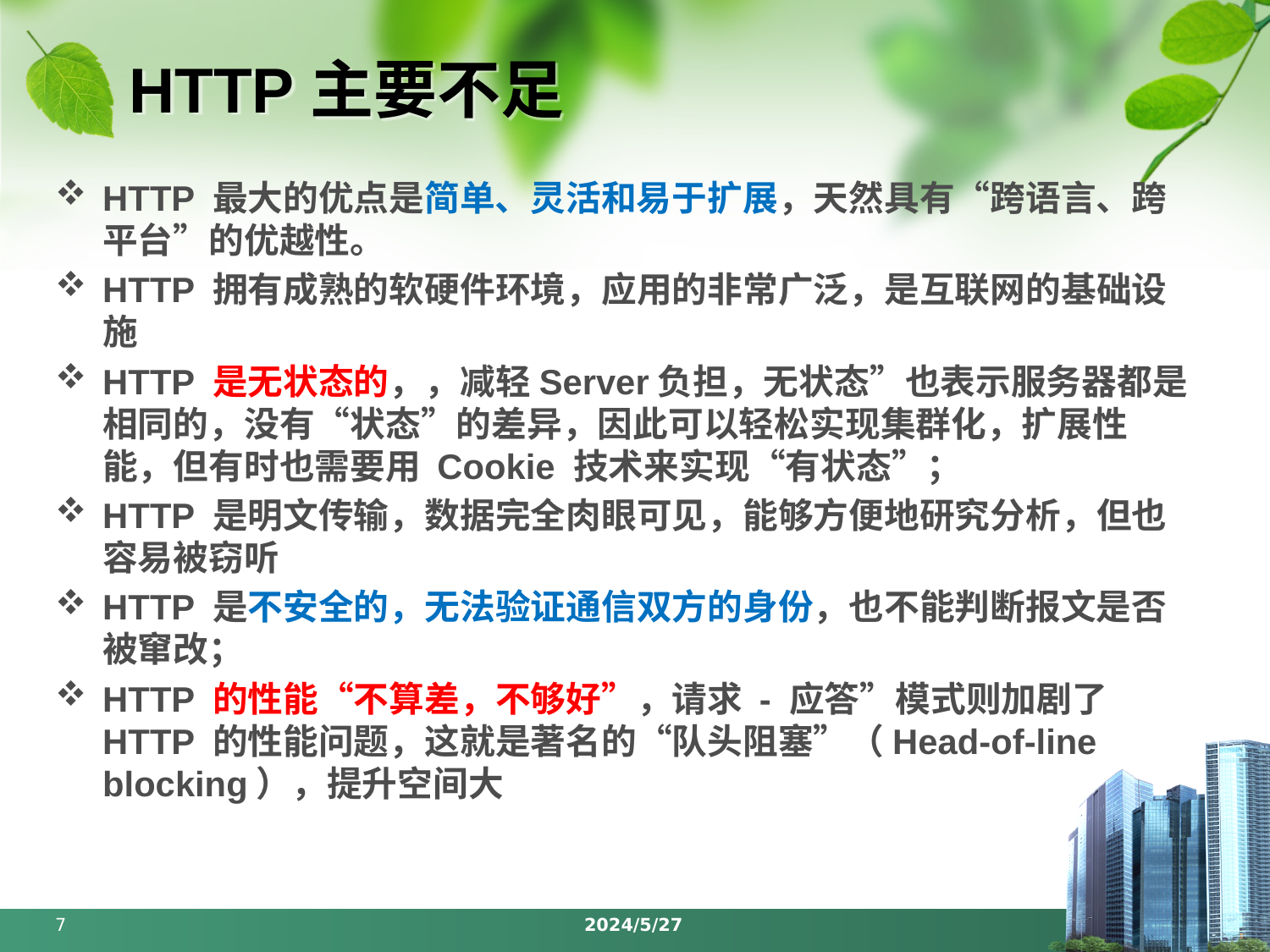

# HTTP主要不足
HTTP 最大的优点是简单、灵活和易于扩展，天然具有“跨语言、跨平台”的优越性。
HTTP 拥有成熟的软硬件环境，应用的非常广泛，是互联网的基础设施
HTTP 是无状态的，，减轻Server负担，无状态”也表示服务器都是相同的，没有“状态”的差异，因此可以轻松实现集群化，扩展性能，但有时也需要用 Cookie 技术来实现“有状态”；
HTTP 是明文传输，数据完全肉眼可见，能够方便地研究分析，但也容易被窃听
HTTP 是不安全的，无法验证通信双方的身份，也不能判断报文是否被窜改；
HTTP 的性能“不算差，不够好”，请求 - 应答”模式则加剧了 HTTP 的性能问题，这就是著名的“队头阻塞”（Head-of-line blocking），提升空间大

7
2024/5/27